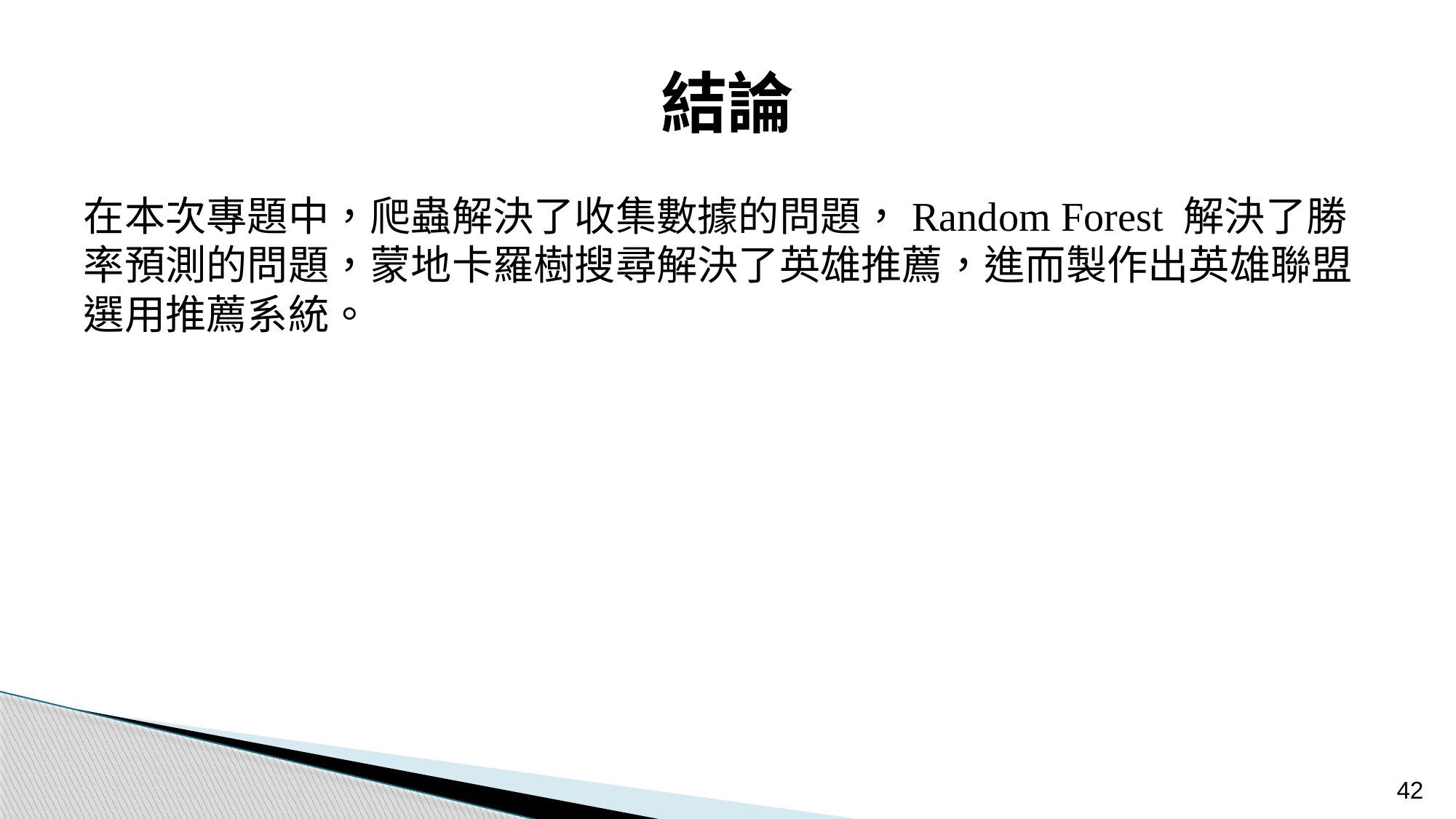

# 結論
在本次專題中，爬蟲解決了收集數據的問題，Random Forest 解決了勝率預測的問題，蒙地卡羅樹搜尋解決了英雄推薦，進而製作出英雄聯盟選用推薦系統。
42